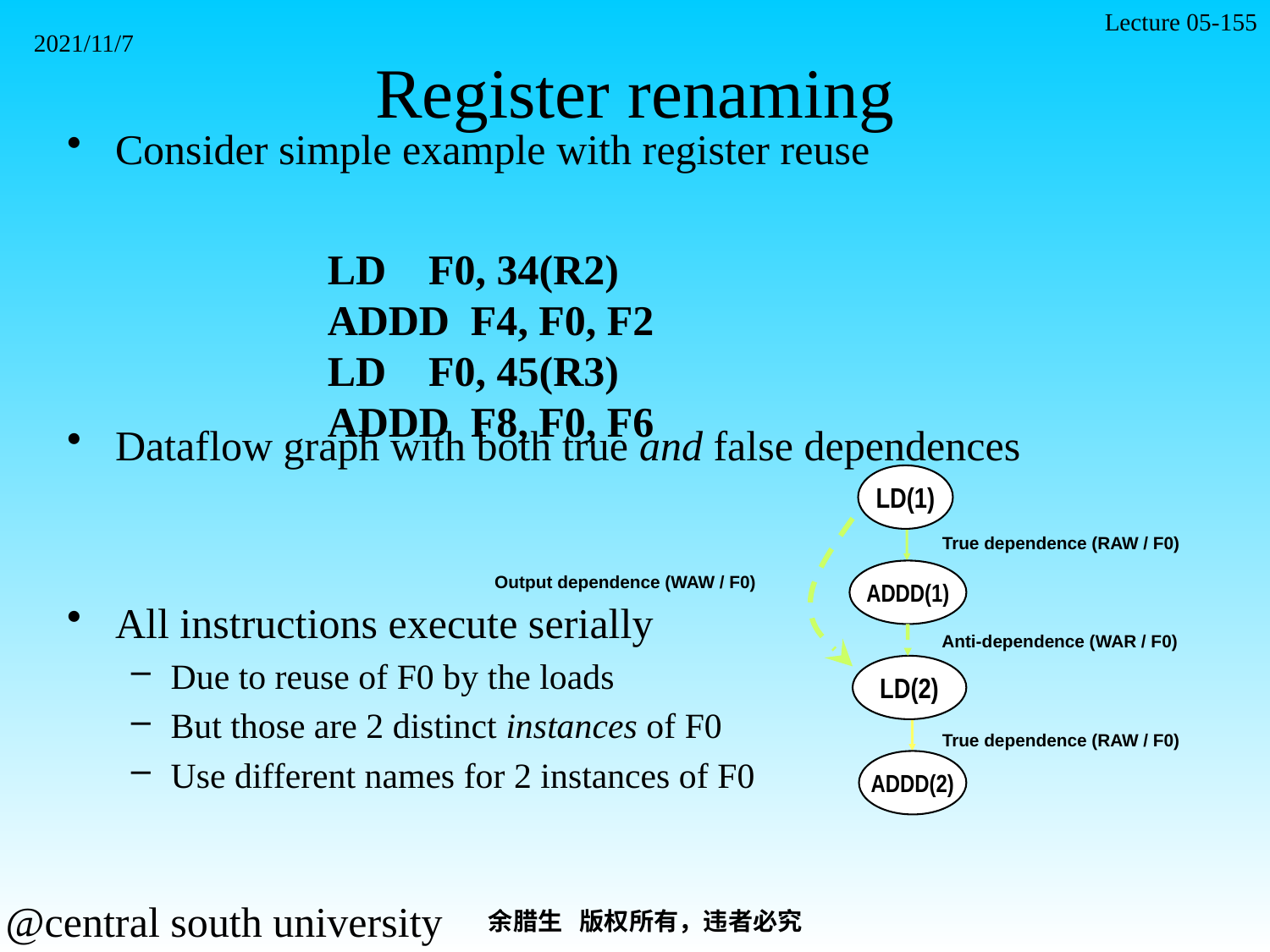

Lecture 05-155
2021/11/7
# Register renaming
Consider simple example with register reuse

Dataflow graph with both true and false dependences

All instructions execute serially
Due to reuse of F0 by the loads
But those are 2 distinct instances of F0
Use different names for 2 instances of F0
LD    F0, 34(R2)
ADDD  F4, F0, F2
LD    F0, 45(R3)
ADDD  F8, F0, F6
LD(1)

True dependence (RAW / F0)

ADDD(1)
Output dependence (WAW / F0)

Anti-dependence (WAR / F0)
LD(2)

True dependence (RAW / F0)
ADDD(2)
余腊生   版权所有，违者必究